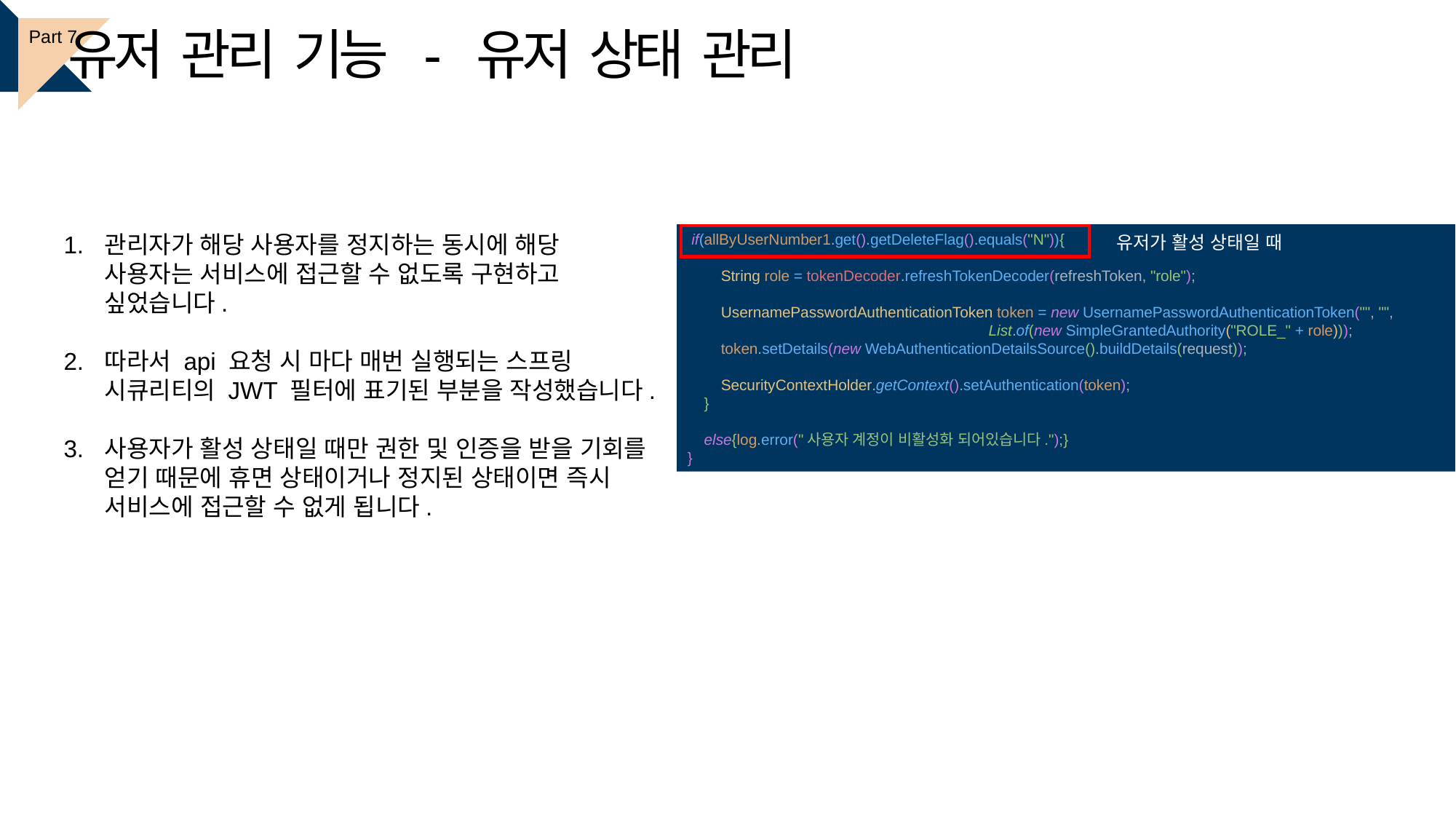

유저  관리  기능  -  유저  상태  관리

Part 7

관리자가 해당 사용자를 정지하는 동시에 해당 사용자는 서비스에 접근할 수 없도록 구현하고 싶었습니다.

따라서 api 요청 시 마다 매번 실행되는 스프링 시큐리티의 JWT 필터에 표기된 부분을 작성했습니다.

사용자가 활성 상태일 때만 권한 및 인증을 받을 기회를 얻기 때문에 휴면 상태이거나 정지된 상태이면 즉시 서비스에 접근할 수 없게 됩니다.

 if(allByUserNumber1.get().getDeleteFlag().equals("N")){
        String role = tokenDecoder.refreshTokenDecoder(refreshToken, "role");
        UsernamePasswordAuthenticationToken token = new UsernamePasswordAuthenticationToken("", "",
                                                                        List.of(new SimpleGrantedAuthority("ROLE_" + role)));
        token.setDetails(new WebAuthenticationDetailsSource().buildDetails(request));
        SecurityContextHolder.getContext().setAuthentication(token);
    }
    else{log.error("사용자 계정이 비활성화 되어있습니다.");}
}

유저가 활성 상태일 때